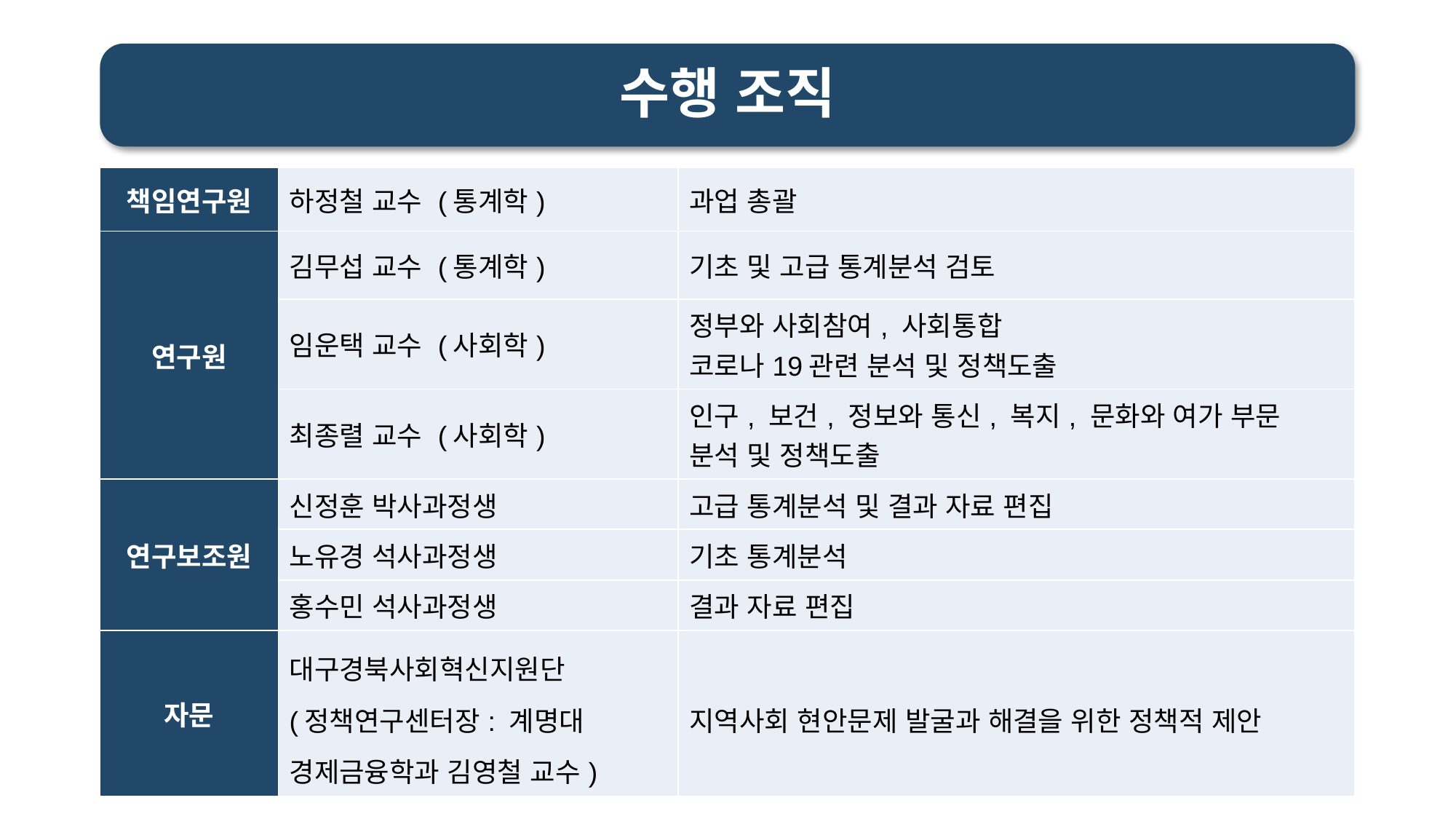

# 수행 조직
| 책임연구원 | 하정철 교수 (통계학) | 과업 총괄 |
| --- | --- | --- |
| 연구원 | 김무섭 교수 (통계학) | 기초 및 고급 통계분석 검토 |
|  | 임운택 교수 (사회학) | 정부와 사회참여, 사회통합 코로나19관련 분석 및 정책도출 |
|  | 최종렬 교수 (사회학) | 인구, 보건, 정보와 통신, 복지, 문화와 여가 부문 분석 및 정책도출 |
| 연구보조원 | 신정훈 박사과정생 | 고급 통계분석 및 결과 자료 편집 |
|  | 노유경 석사과정생 | 기초 통계분석 |
|  | 홍수민 석사과정생 | 결과 자료 편집 |
| 자문 | 대구경북사회혁신지원단 (정책연구센터장: 계명대 경제금융학과 김영철 교수) | 지역사회 현안문제 발굴과 해결을 위한 정책적 제안 |